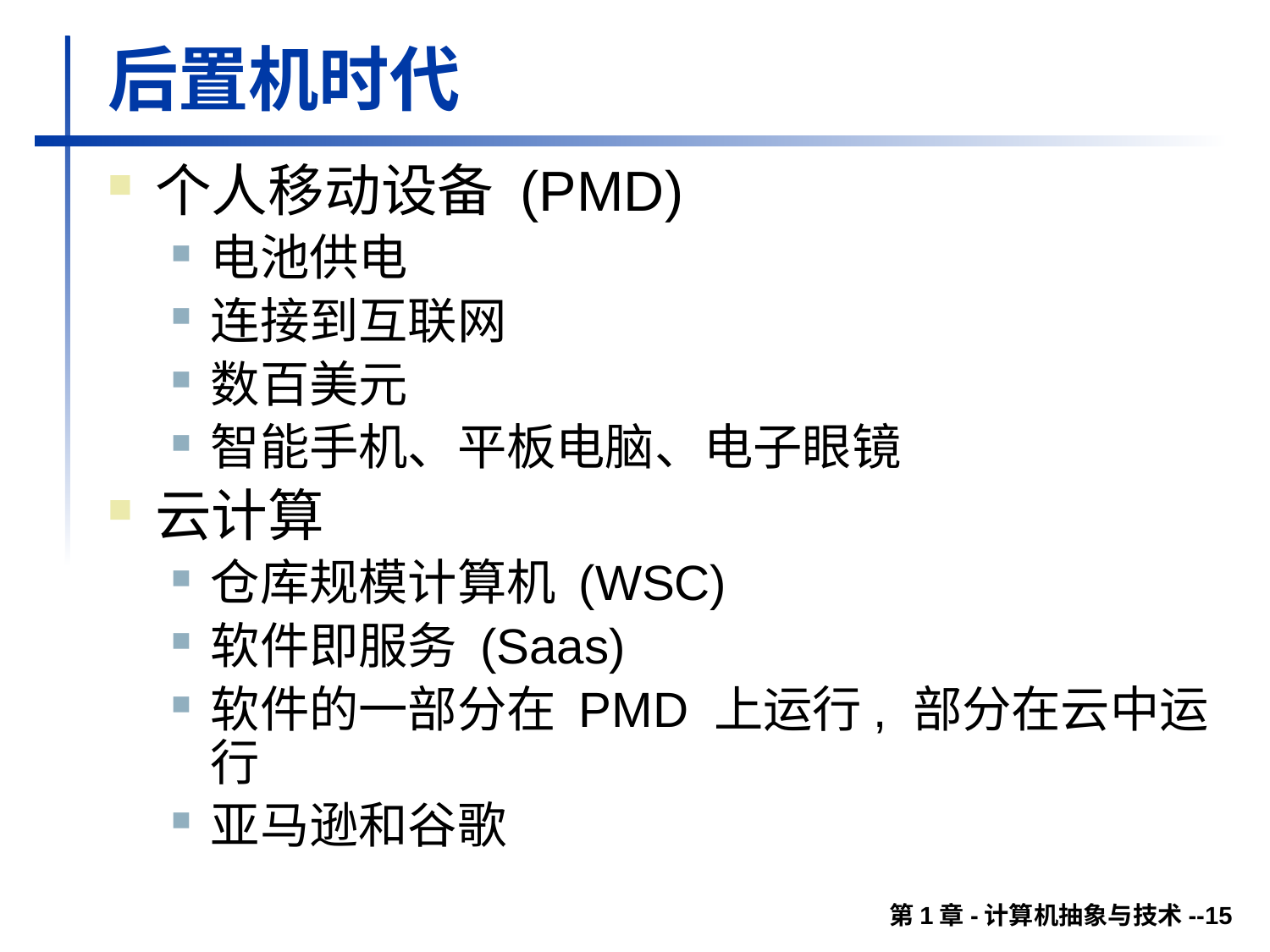

# 后置机时代
个人移动设备 (PMD)
电池供电
连接到互联网
数百美元
智能手机、平板电脑、电子眼镜
云计算
仓库规模计算机 (WSC)
软件即服务 (Saas)
软件的一部分在 PMD 上运行, 部分在云中运行
亚马逊和谷歌
第1章-计算机抽象与技术--15